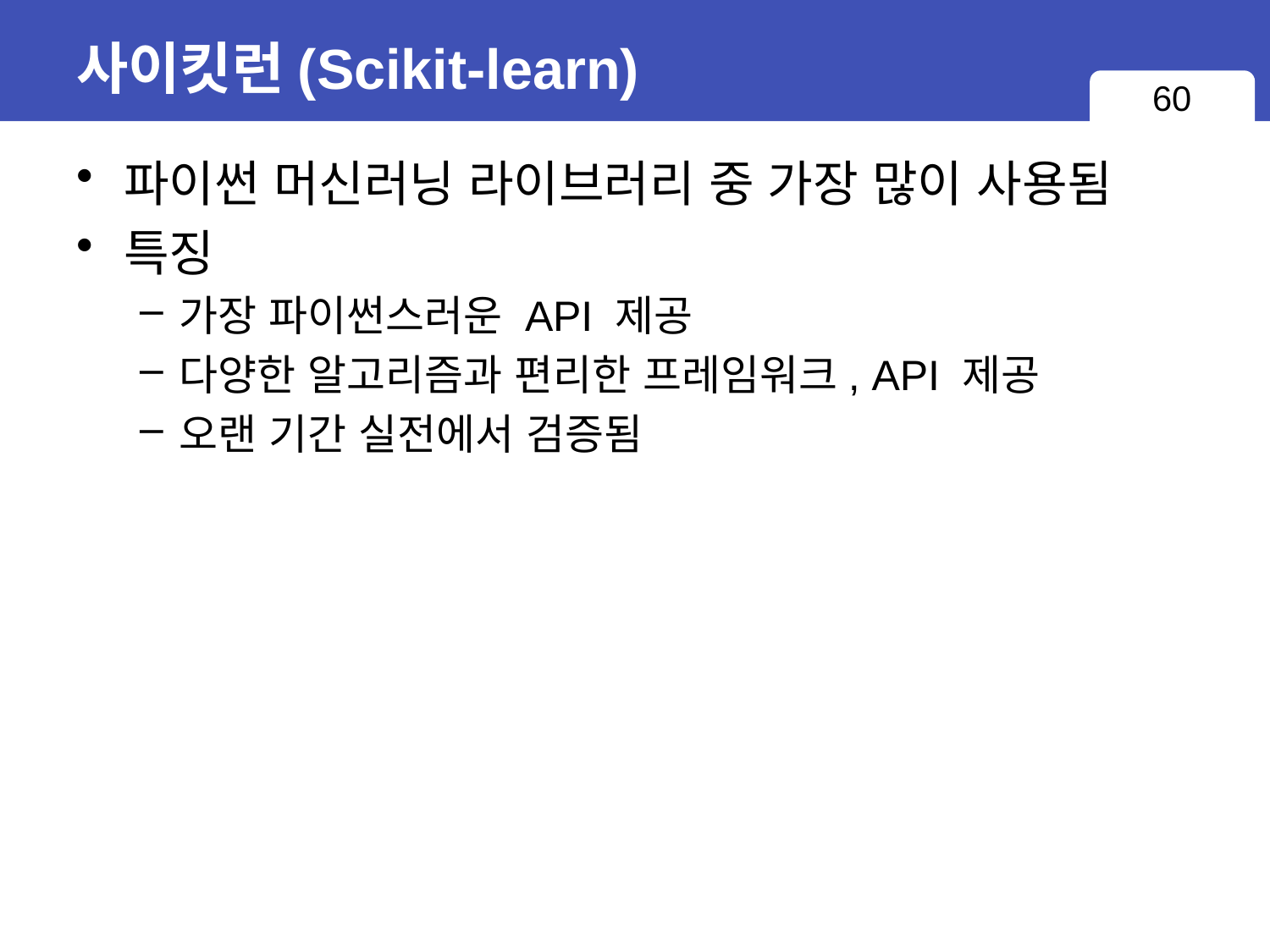

# 사이킷런(Scikit-learn)
60
파이썬 머신러닝 라이브러리 중 가장 많이 사용됨
특징
가장 파이썬스러운 API 제공
다양한 알고리즘과 편리한 프레임워크, API 제공
오랜 기간 실전에서 검증됨